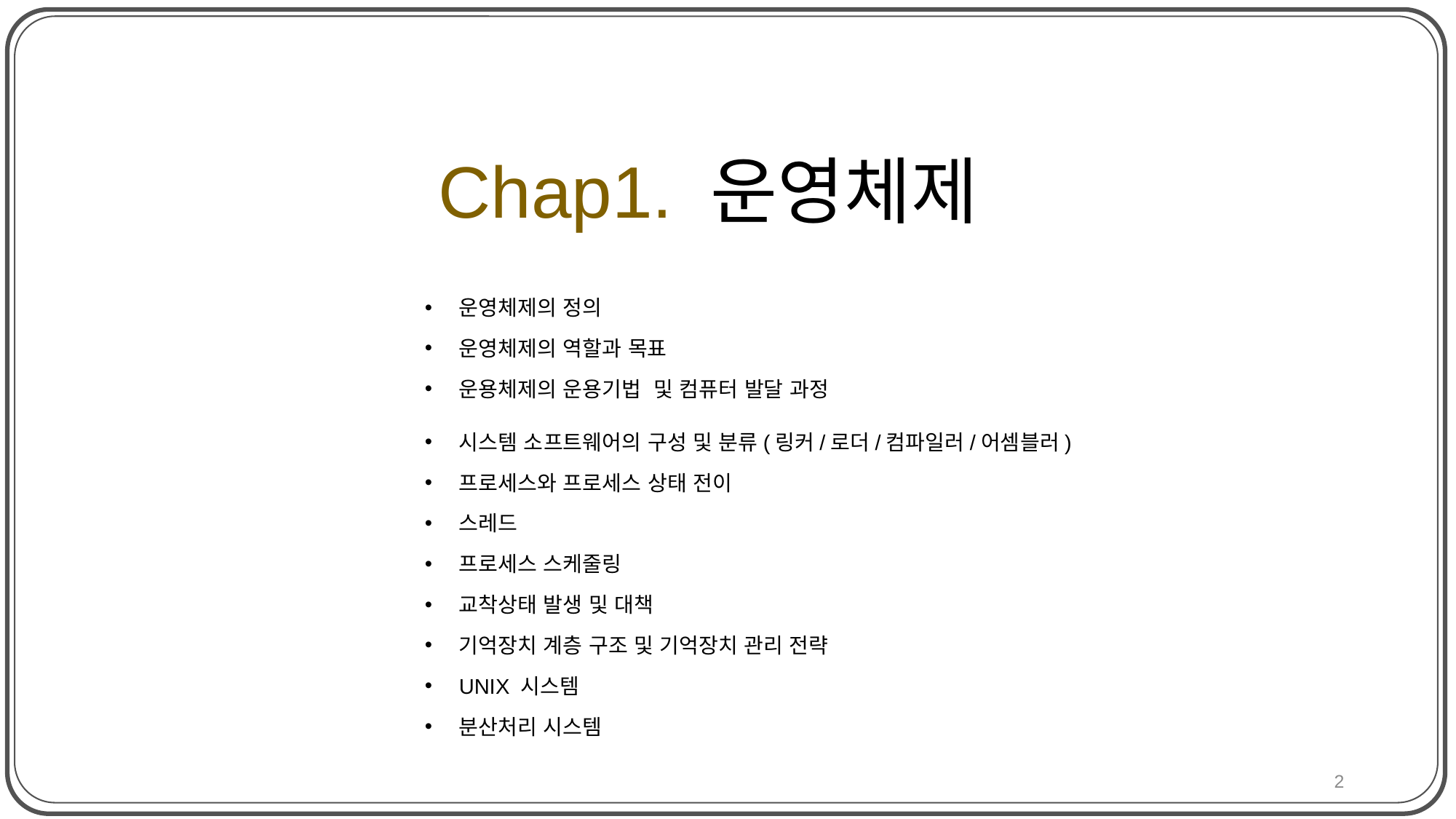

# Chap1. 운영체제
운영체제의 정의
운영체제의 역할과 목표
운용체제의 운용기법  및 컴퓨터 발달 과정
시스템 소프트웨어의 구성 및 분류(링커/로더/컴파일러/어셈블러)
프로세스와 프로세스 상태 전이
스레드
프로세스 스케줄링
교착상태 발생 및 대책
기억장치 계층 구조 및 기억장치 관리 전략
UNIX 시스템
분산처리 시스템
2